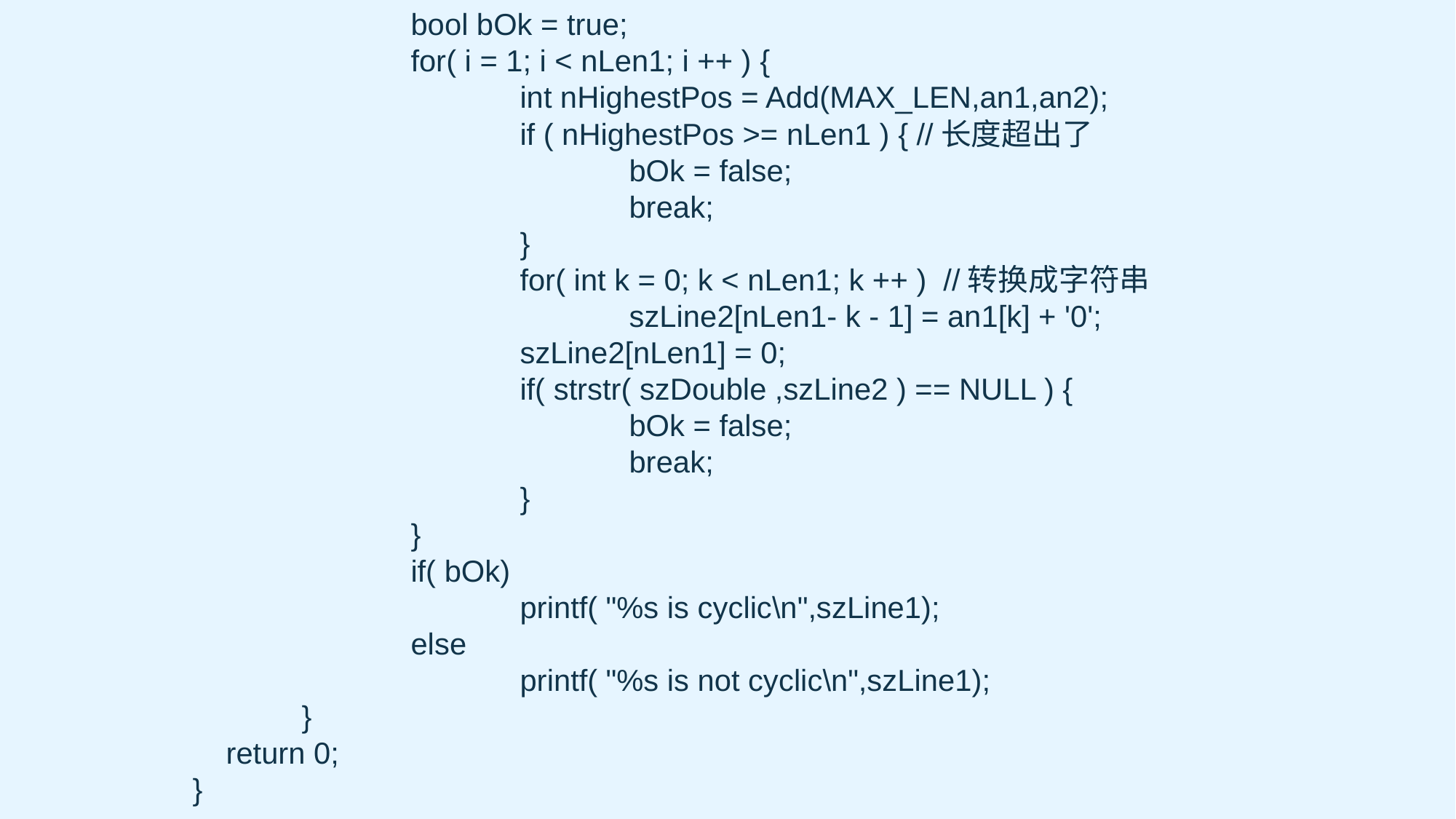

bool bOk = true;
		for( i = 1; i < nLen1; i ++ ) {
			int nHighestPos = Add(MAX_LEN,an1,an2);
			if ( nHighestPos >= nLen1 ) { //长度超出了
				bOk = false;
				break;
			}
			for( int k = 0; k < nLen1; k ++ )  //转换成字符串
				szLine2[nLen1- k - 1] = an1[k] + '0';				szLine2[nLen1] = 0;
			if( strstr( szDouble ,szLine2 ) == NULL ) {
				bOk = false;
				break;
			}
		}
		if( bOk)
			printf( "%s is cyclic\n",szLine1);
		else
			printf( "%s is not cyclic\n",szLine1);
	}
    return 0;
}